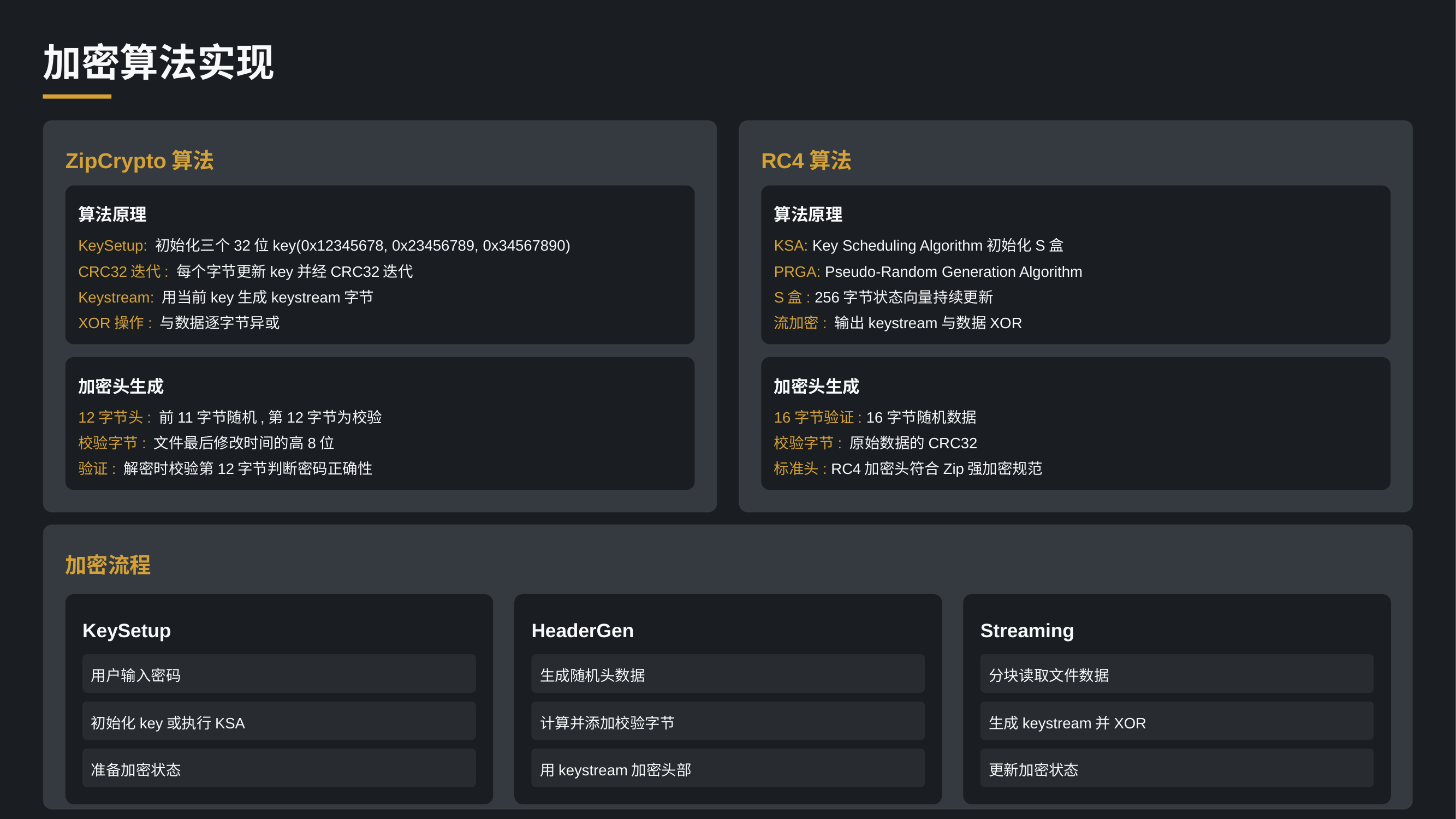

加密算法实现

ZipCrypto算法
RC4算法

算法原理
算法原理
KeySetup: 初始化三个32位key(0x12345678, 0x23456789, 0x34567890)
KSA: Key Scheduling Algorithm初始化S盒
CRC32迭代: 每个字节更新key并经CRC32迭代
PRGA: Pseudo-Random Generation Algorithm
Keystream: 用当前key生成keystream字节
S盒: 256字节状态向量持续更新
XOR操作: 与数据逐字节异或
流加密: 输出keystream与数据XOR

加密头生成
加密头生成
12字节头: 前11字节随机,第12字节为校验
16字节验证: 16字节随机数据
校验字节: 文件最后修改时间的高8位
校验字节: 原始数据的CRC32
验证: 解密时校验第12字节判断密码正确性
标准头: RC4加密头符合Zip强加密规范

加密流程

KeySetup
HeaderGen
Streaming

用户输入密码

生成随机头数据

分块读取文件数据

初始化key或执行KSA

计算并添加校验字节

生成keystream并XOR

准备加密状态

用keystream加密头部

更新加密状态